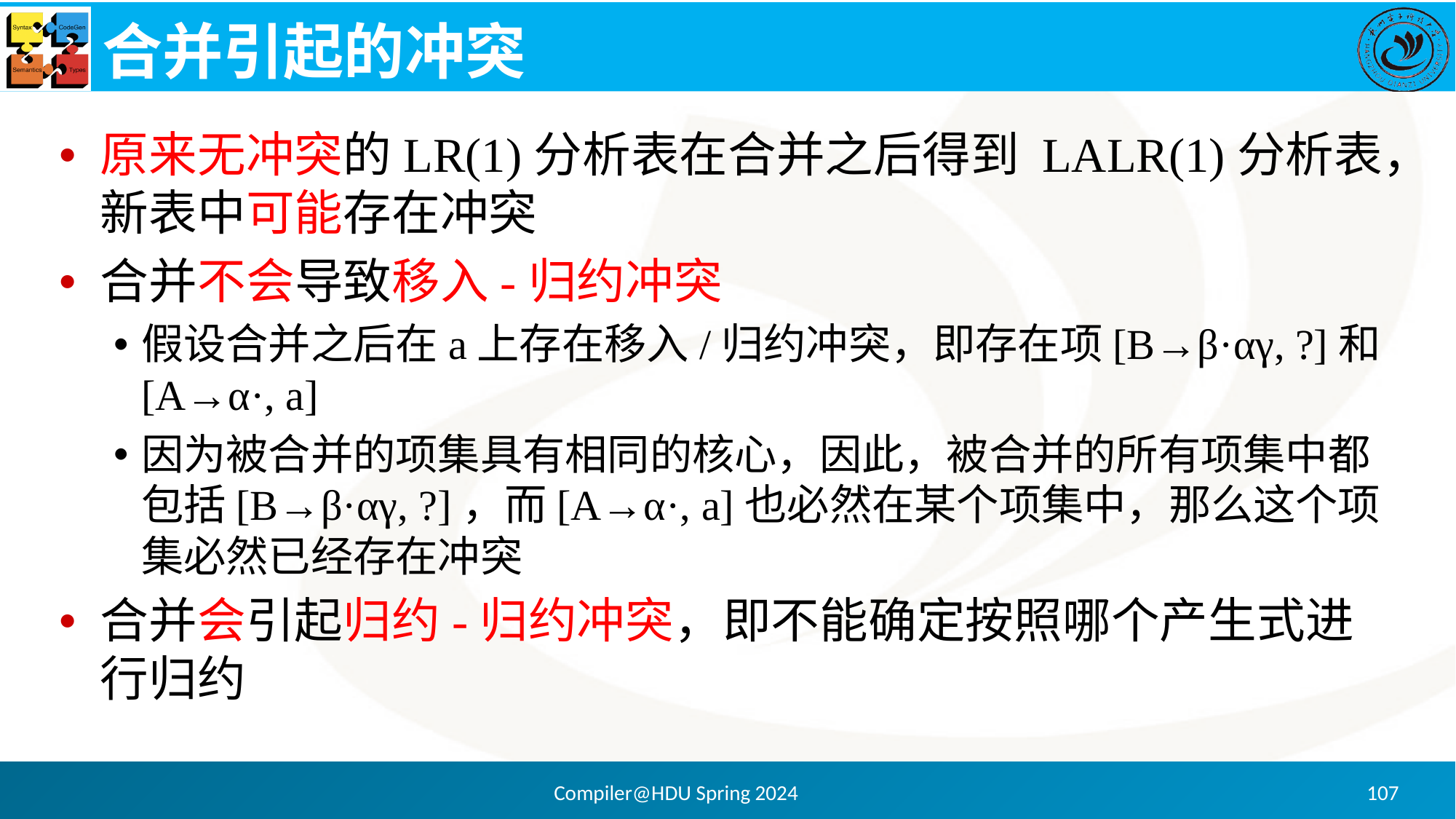

# 合并引起的冲突
原来无冲突的LR(1)分析表在合并之后得到 LALR(1)分析表，新表中可能存在冲突
合并不会导致移入-归约冲突
假设合并之后在a上存在移入/归约冲突，即存在项[B→β·αγ, ?]和[A→α·, a]
因为被合并的项集具有相同的核心，因此，被合并的所有项集中都包括[B→β·αγ, ?]，而[A→α·, a]也必然在某个项集中，那么这个项集必然已经存在冲突
合并会引起归约-归约冲突，即不能确定按照哪个产生式进行归约
Compiler@HDU Spring 2024
107